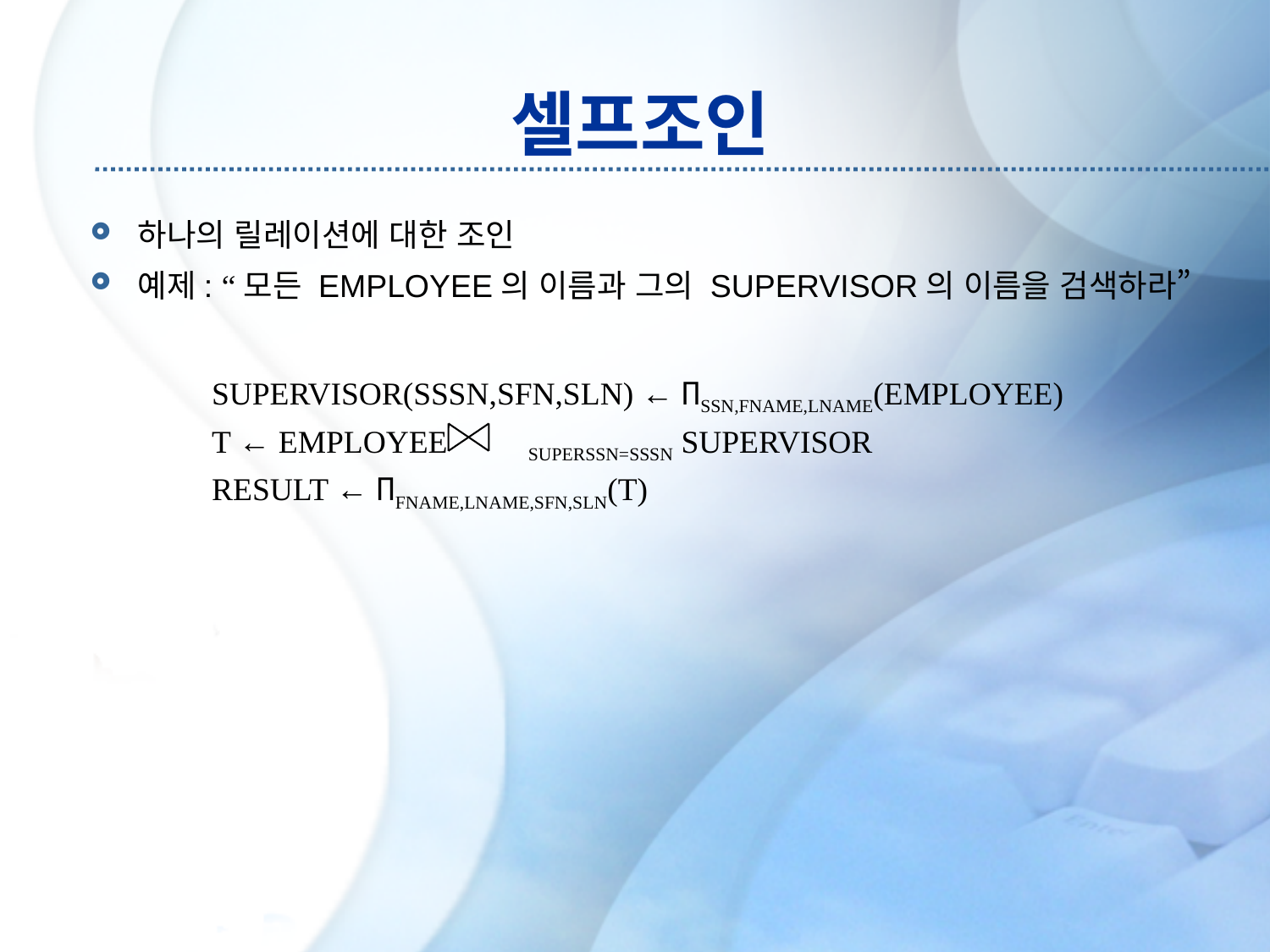

# 셀프조인
하나의 릴레이션에 대한 조인
예제: “모든 EMPLOYEE의 이름과 그의 SUPERVISOR의 이름을 검색하라”

SUPERVISOR(SSSN,SFN,SLN) ← ΠSSN,FNAME,LNAME(EMPLOYEE)
T ← EMPLOYEE          SUPERSSN=SSSN SUPERVISOR
RESULT ← ΠFNAME,LNAME,SFN,SLN(T)